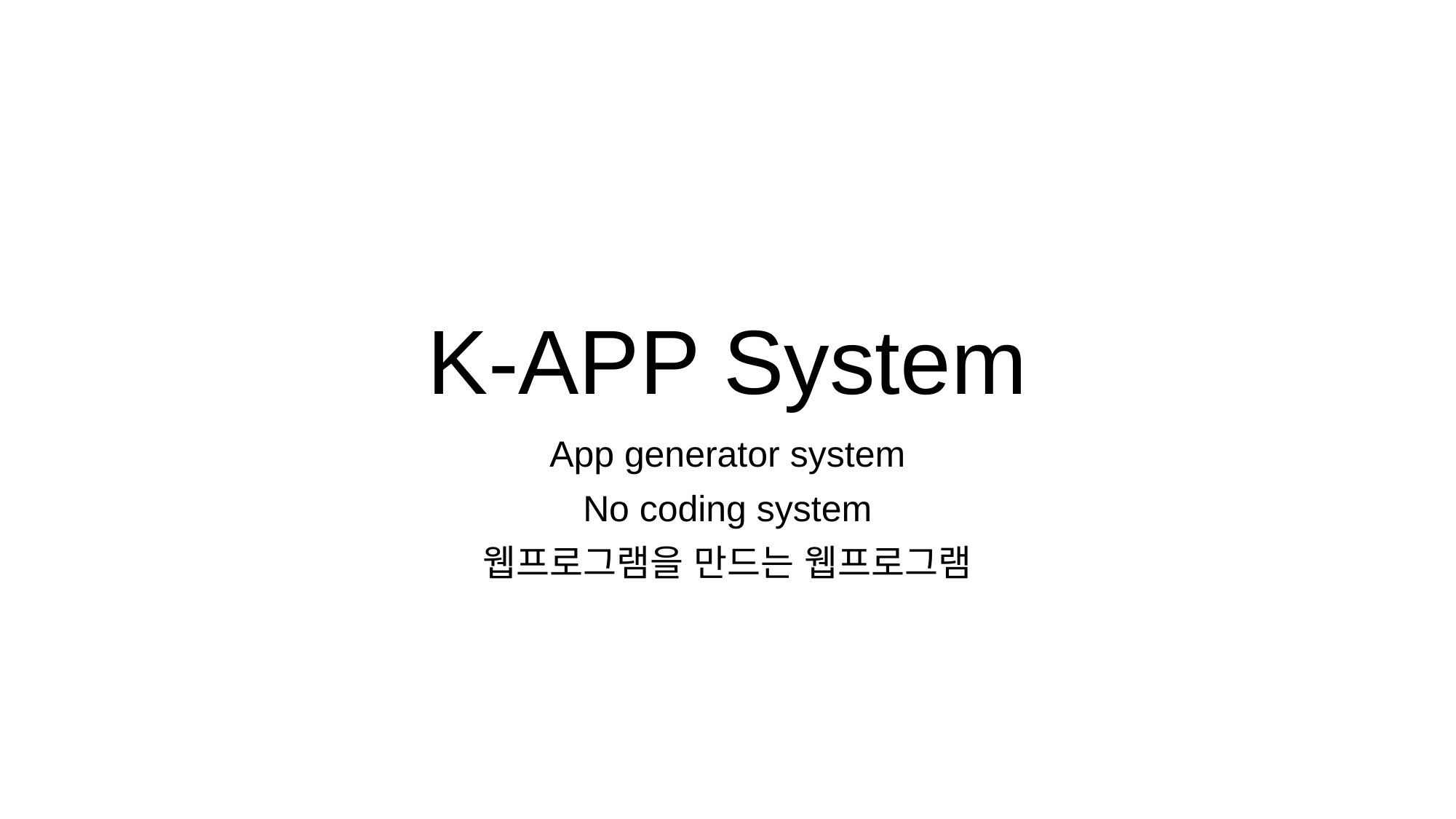

# K-APP System
App generator system
No coding system
웹프로그램을 만드는 웹프로그램